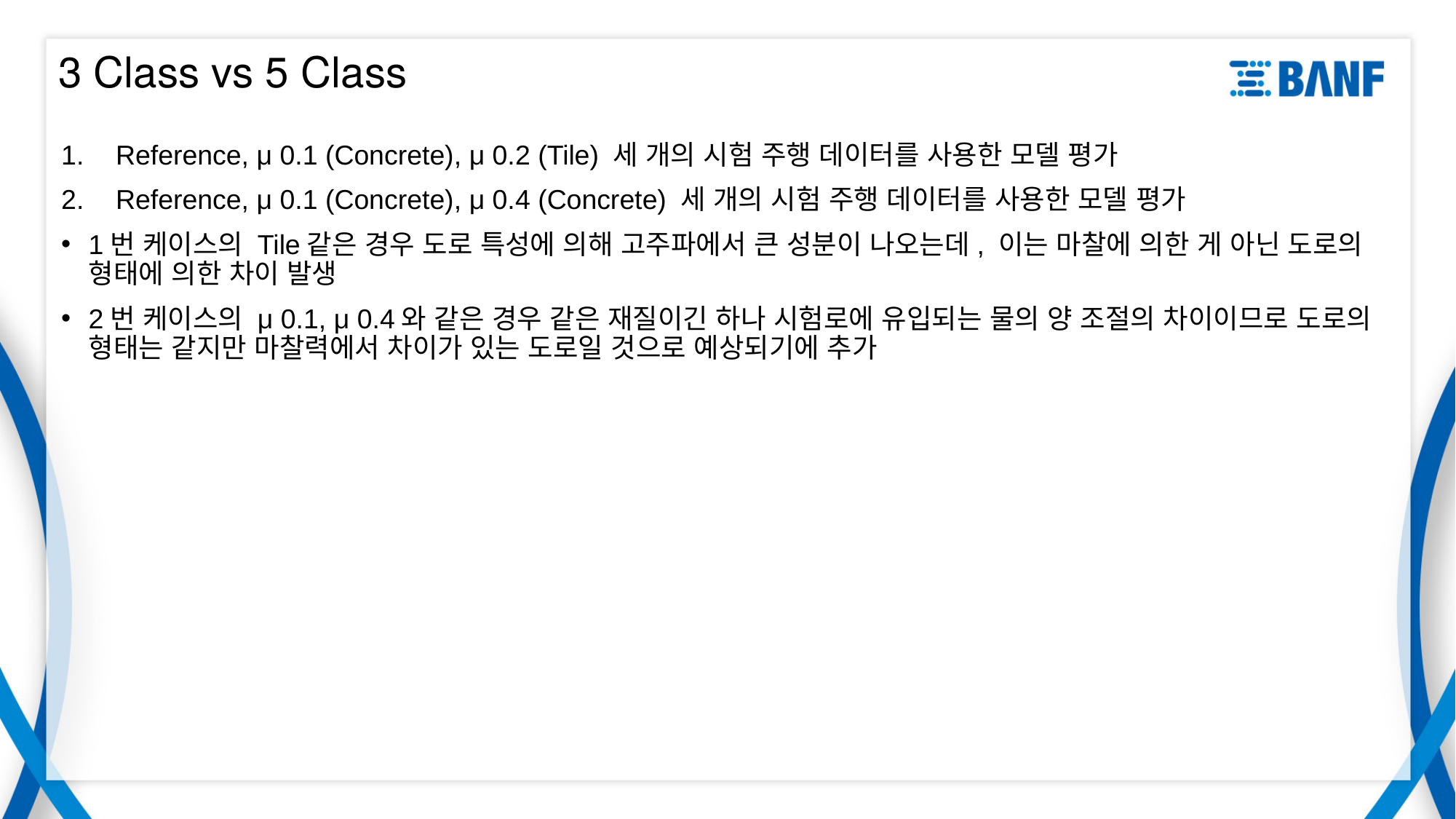

# 3 Class vs 5 Class
Reference, μ 0.1 (Concrete), μ 0.2 (Tile) 세 개의 시험 주행 데이터를 사용한 모델 평가
Reference, μ 0.1 (Concrete), μ 0.4 (Concrete) 세 개의 시험 주행 데이터를 사용한 모델 평가
1번 케이스의 Tile같은 경우 도로 특성에 의해 고주파에서 큰 성분이 나오는데, 이는 마찰에 의한 게 아닌 도로의 형태에 의한 차이 발생
2번 케이스의 μ 0.1, μ 0.4와 같은 경우 같은 재질이긴 하나 시험로에 유입되는 물의 양 조절의 차이이므로 도로의 형태는 같지만 마찰력에서 차이가 있는 도로일 것으로 예상되기에 추가